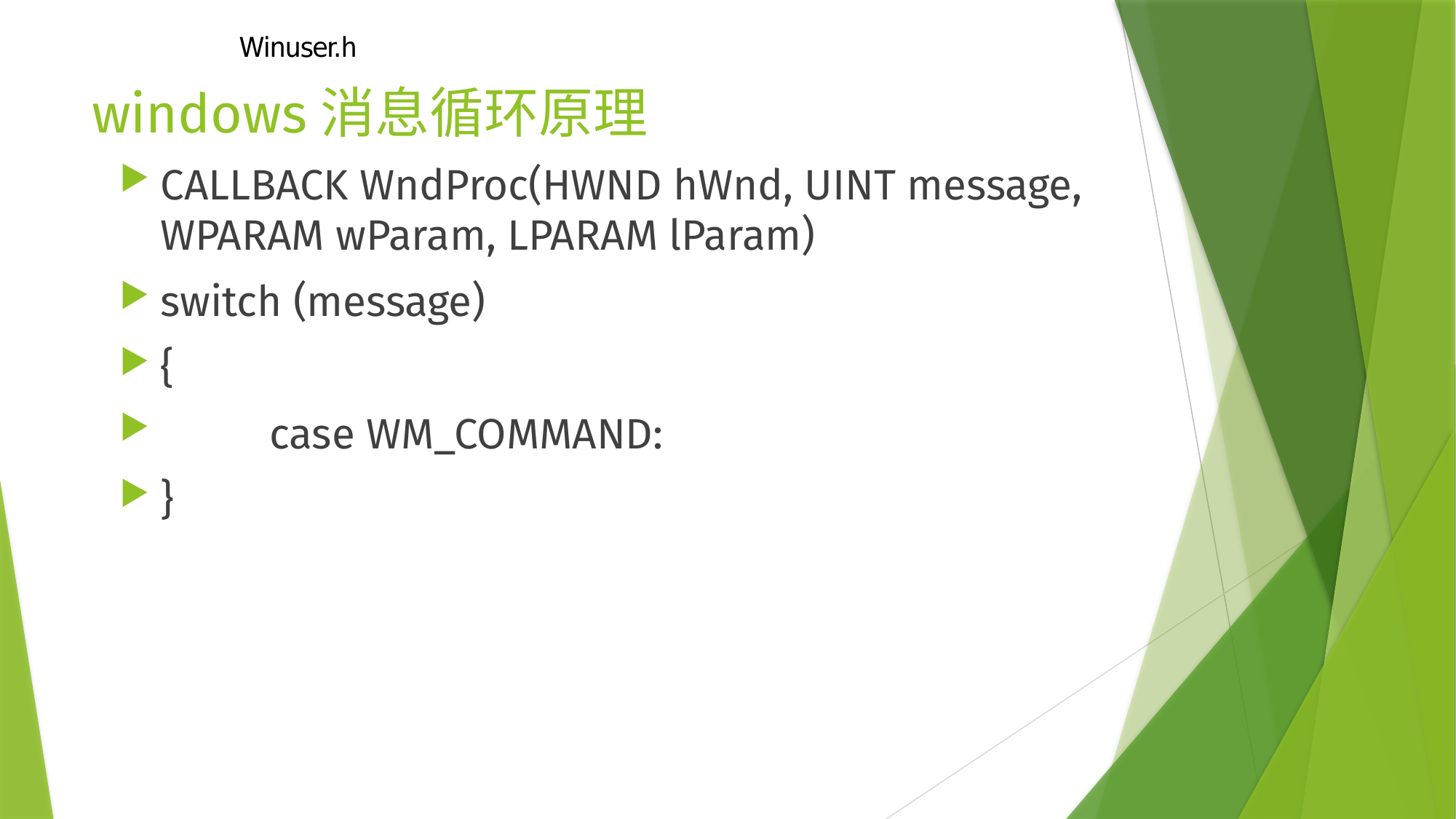

Winuser.h
# windows消息循环原理
CALLBACK WndProc(HWND hWnd, UINT message, WPARAM wParam, LPARAM lParam)
switch (message)
{
	case WM_COMMAND:
}